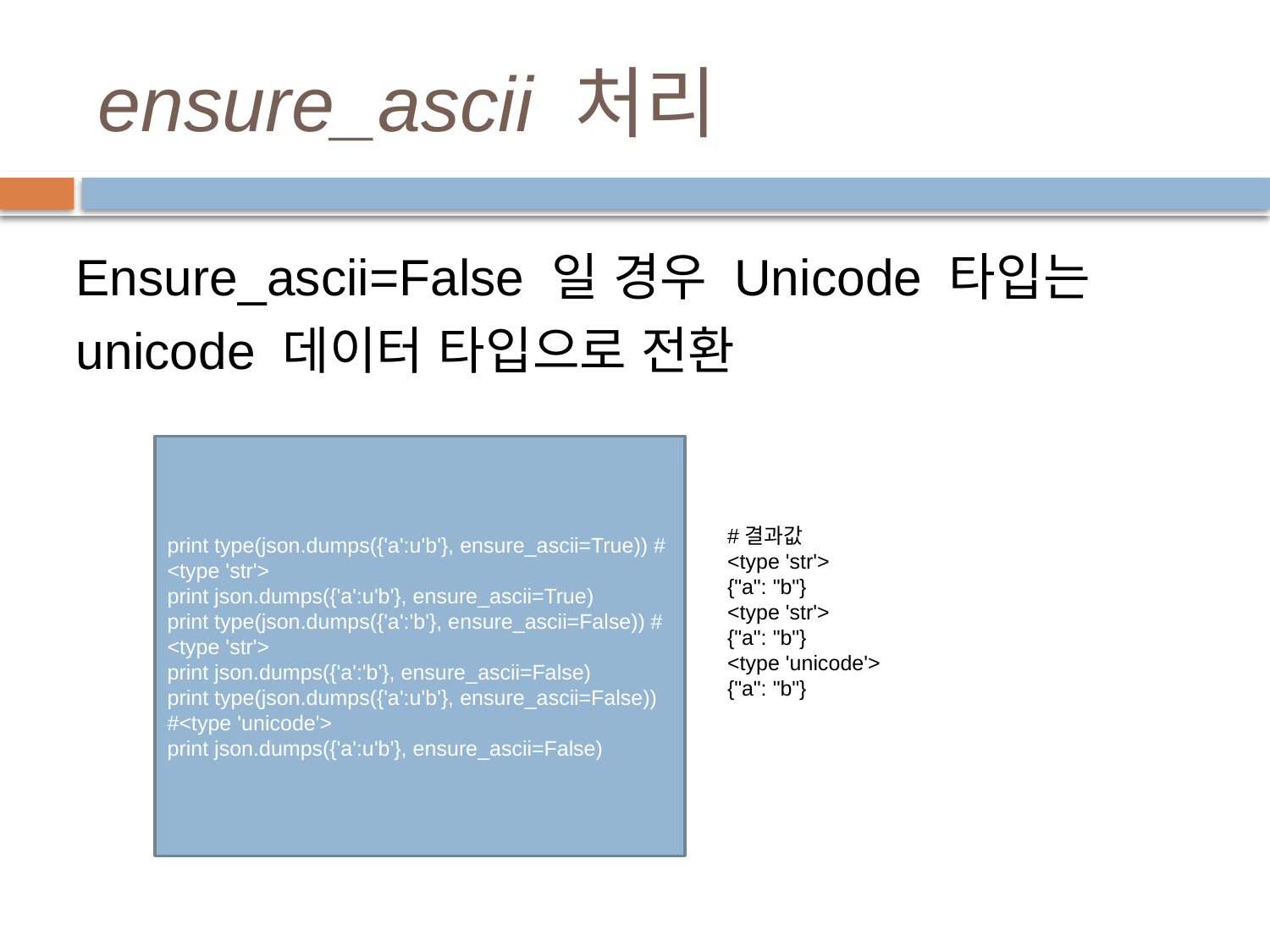

# ensure_ascii 처리
Ensure_ascii=False 일 경우 Unicode 타입는 unicode 데이터 타입으로 전환
print type(json.dumps({'a':u'b'}, ensure_ascii=True)) # <type 'str'>
print json.dumps({'a':u'b'}, ensure_ascii=True)
print type(json.dumps({'a':'b'}, ensure_ascii=False)) # <type 'str'>
print json.dumps({'a':'b'}, ensure_ascii=False)
print type(json.dumps({'a':u'b'}, ensure_ascii=False)) #<type 'unicode'>
print json.dumps({'a':u'b'}, ensure_ascii=False)
#결과값
<type 'str'>
{"a": "b"}
<type 'str'>
{"a": "b"}
<type 'unicode'>
{"a": "b"}